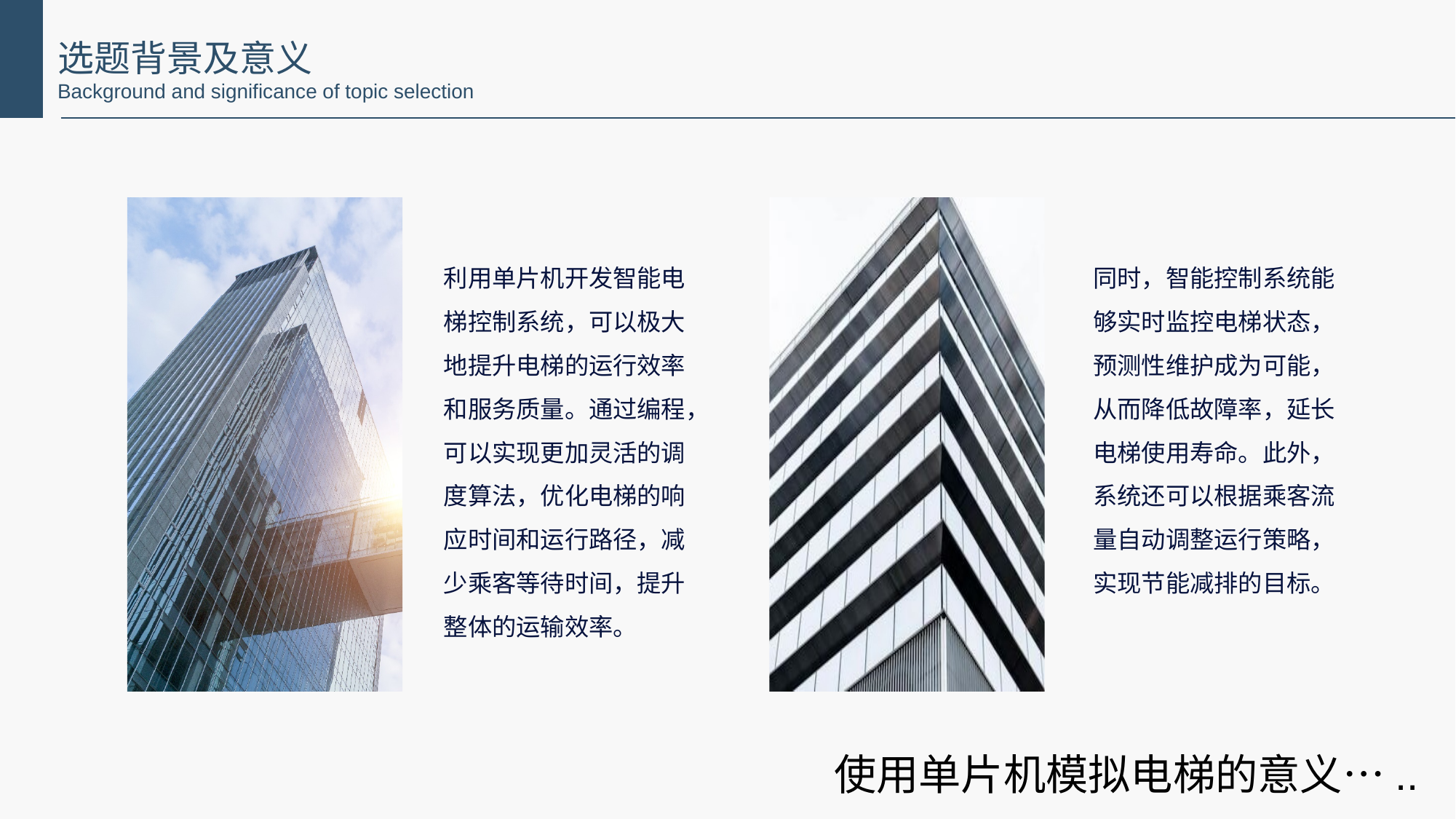

选题背景及意义
Background and significance of topic selection

利用单片机开发智能电梯控制系统，可以极大地提升电梯的运行效率和服务质量。通过编程，可以实现更加灵活的调度算法，优化电梯的响应时间和运行路径，减少乘客等待时间，提升整体的运输效率。
同时，智能控制系统能够实时监控电梯状态，预测性维护成为可能，从而降低故障率，延长电梯使用寿命。此外，系统还可以根据乘客流量自动调整运行策略，实现节能减排的目标。
使用单片机模拟电梯的意义…..